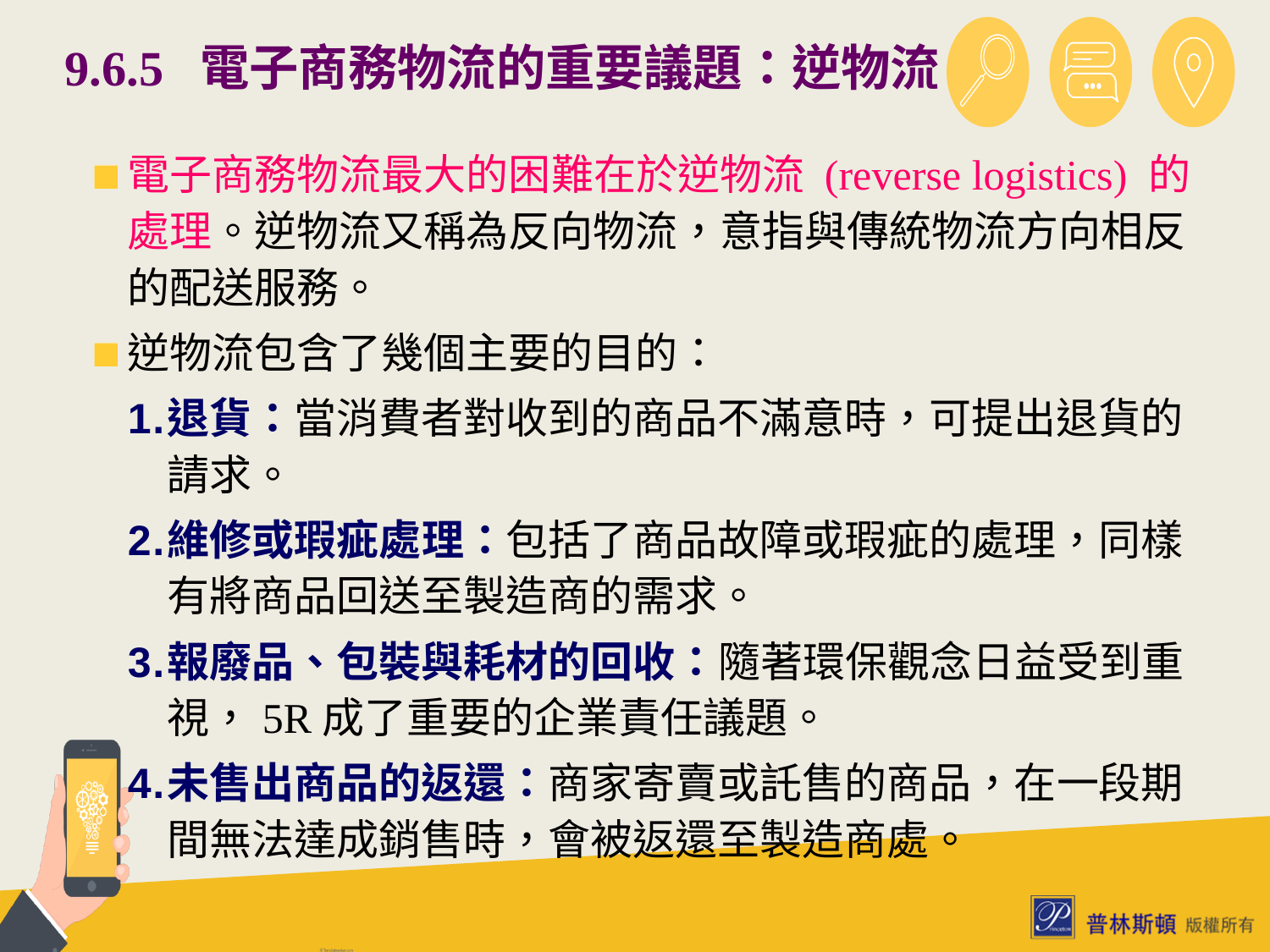

# 9.6.5  電子商務物流的重要議題：逆物流
電子商務物流最大的困難在於逆物流 (reverse logistics) 的處理。逆物流又稱為反向物流，意指與傳統物流方向相反的配送服務。
逆物流包含了幾個主要的目的：
退貨：當消費者對收到的商品不滿意時，可提出退貨的請求。
維修或瑕疵處理：包括了商品故障或瑕疵的處理，同樣有將商品回送至製造商的需求。
報廢品、包裝與耗材的回收：隨著環保觀念日益受到重視，5R成了重要的企業責任議題。
未售出商品的返還：商家寄賣或託售的商品，在一段期間無法達成銷售時，會被返還至製造商處。